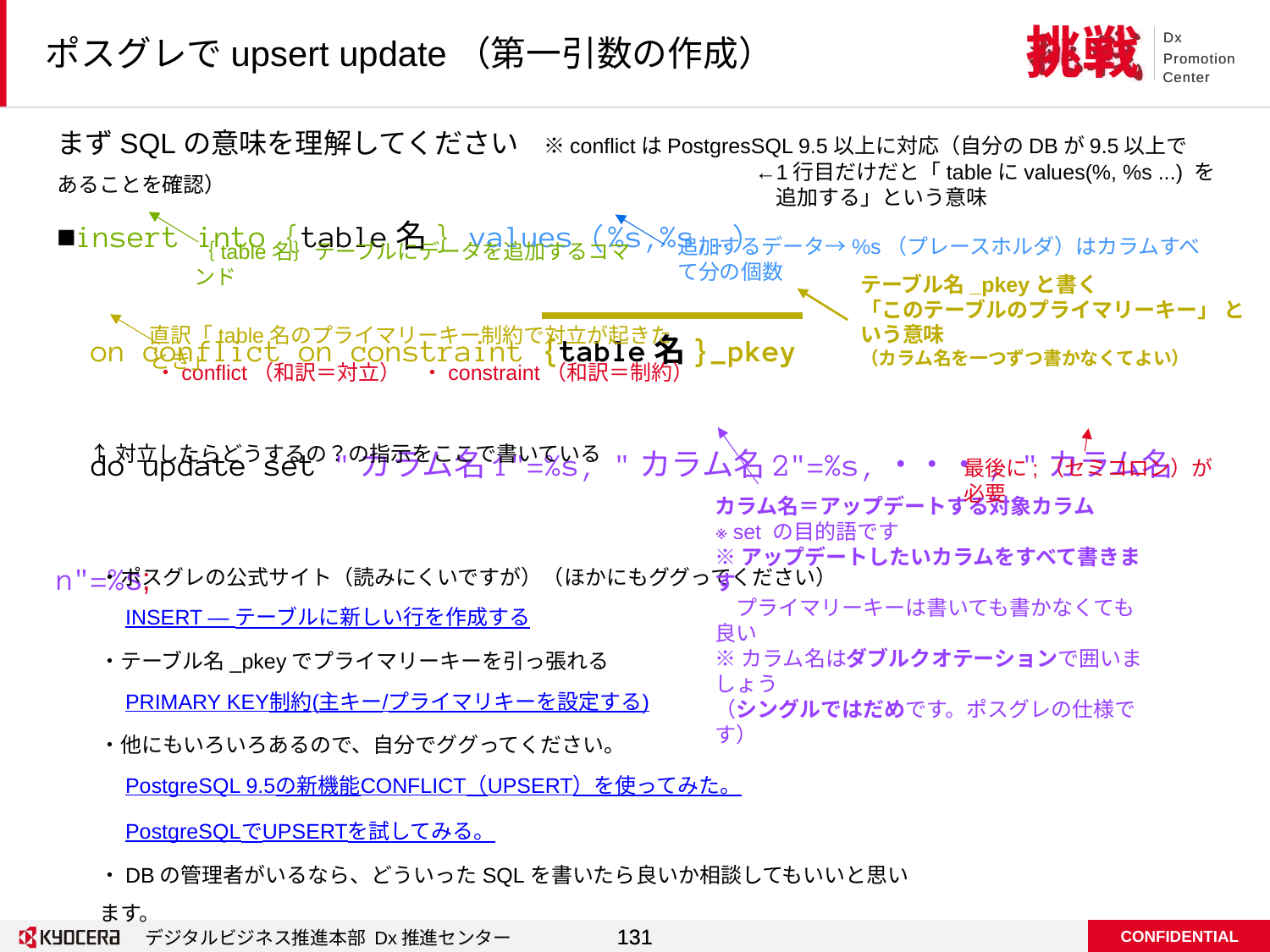

# ポスグレでupsert update（第一引数の作成）
まずSQLの意味を理解してください　※conflictはPostgresSQL 9.5以上に対応（自分のDBが9.5以上であることを確認）
■insert into {table名} values (%s,%s,…)
  on conflict on constraint {table名}_pkey
  do update set "カラム名1"=%s, "カラム名2"=%s,・・・, "カラム名n"=%s;
←1行目だけだと「tableにvalues(%, %s ...) を
　追加する」という意味
追加するデータ→%s（プレースホルダ）はカラムすべて分の個数
｛table名｝テーブルにデータを追加するコマンド
テーブル名_pkeyと書く
「このテーブルのプライマリーキー」 という意味
（カラム名を一つずつ書かなくてよい）
直訳「table名のプライマリーキー制約で対立が起きたとき」
・conflict（和訳＝対立）　・constraint（和訳＝制約）
↑対立したらどうするの？の指示をここで書いている
最後に;（セミコロン）が必要
カラム名＝アップデートする対象カラム
※set の目的語です
※アップデートしたいカラムをすべて書きます
　プライマリーキーは書いても書かなくても良い
※カラム名はダブルクオテーションで囲いましょう
（シングルではだめです。ポスグレの仕様です）
・ポスグレの公式サイト（読みにくいですが）（ほかにもググってください）
　INSERT — テーブルに新しい行を作成する
・テーブル名_pkeyでプライマリーキーを引っ張れる
　PRIMARY KEY制約(主キー/プライマリキーを設定する)
・他にもいろいろあるので、自分でググってください。
　PostgreSQL 9.5の新機能CONFLICT（UPSERT）を使ってみた。
　PostgreSQLでUPSERTを試してみる。
・DBの管理者がいるなら、どういったSQLを書いたら良いか相談してもいいと思います。